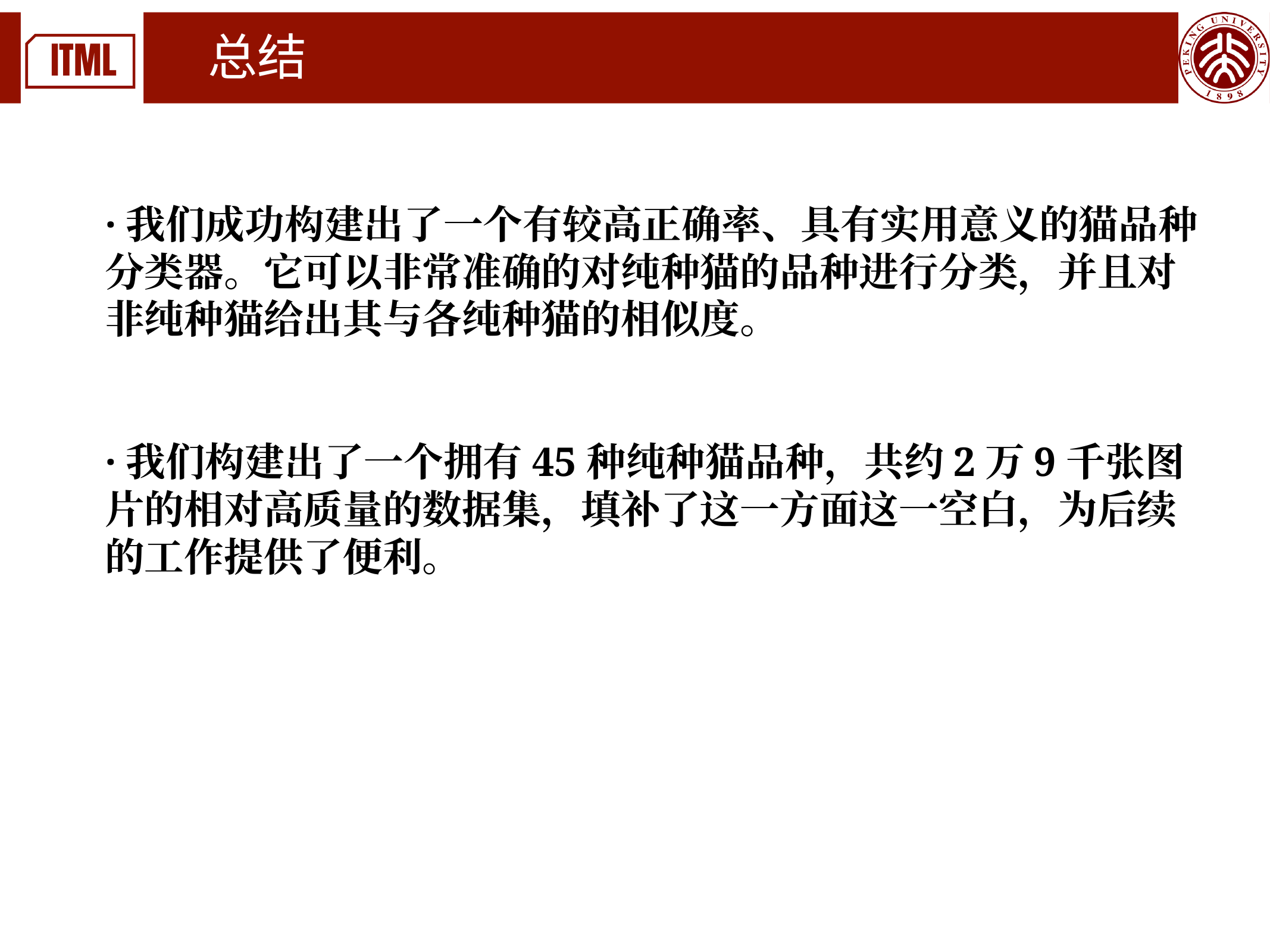

# 总结

·我们成功构建出了一个有较高正确率、具有实用意义的猫品种分类器。它可以非常准确的对纯种猫的品种进行分类，并且对非纯种猫给出其与各纯种猫的相似度。

·我们构建出了一个拥有45种纯种猫品种，共约2万9千张图片的相对高质量的数据集，填补了这一方面这一空白，为后续的工作提供了便利。